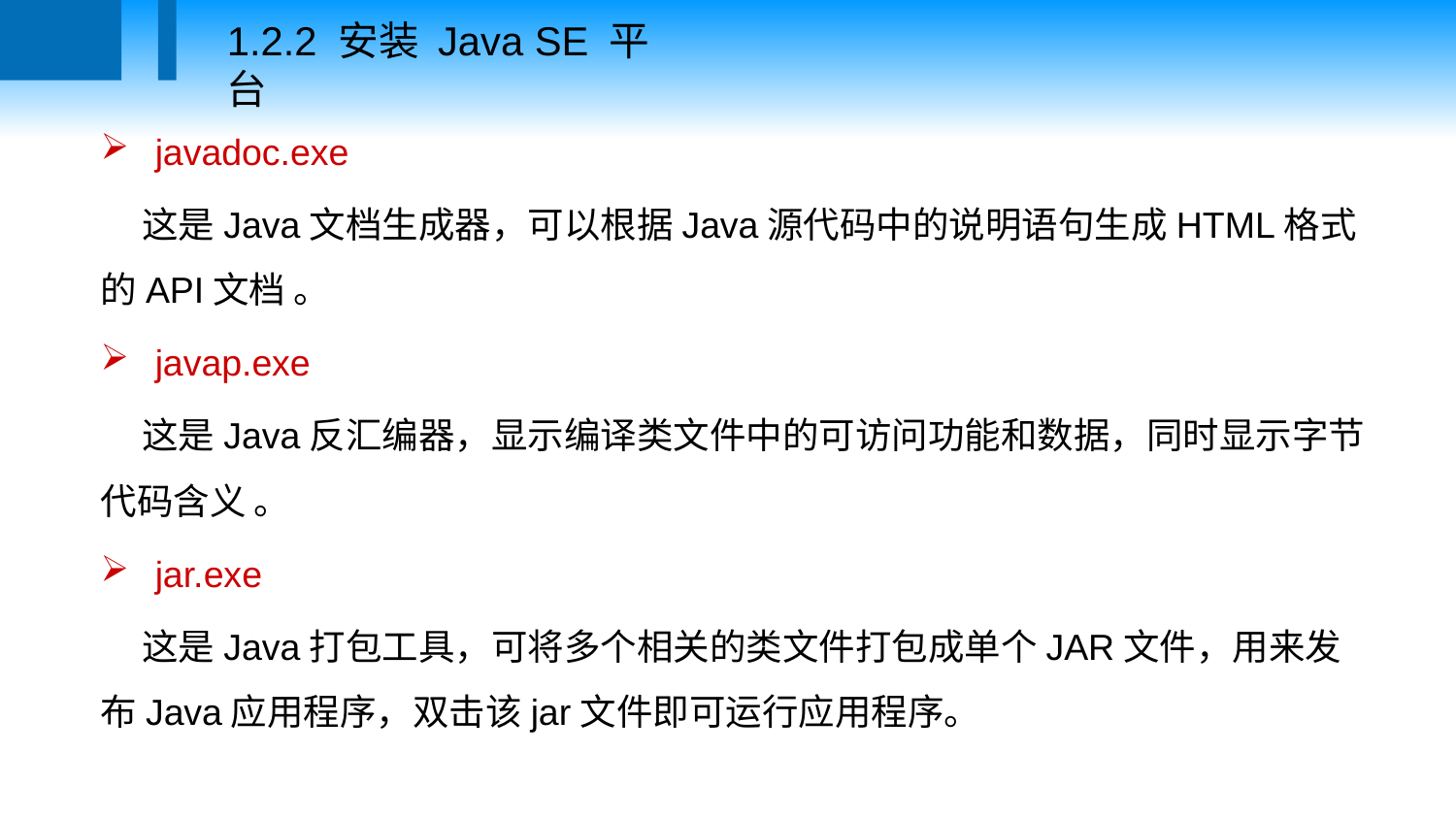

1.2.2 安装 Java SE 平台
javadoc.exe
    这是Java文档生成器，可以根据Java源代码中的说明语句生成HTML格式的API文档 。
javap.exe
    这是Java反汇编器，显示编译类文件中的可访问功能和数据，同时显示字节代码含义 。
jar.exe
    这是Java打包工具，可将多个相关的类文件打包成单个JAR文件，用来发布Java应用程序，双击该jar文件即可运行应用程序。